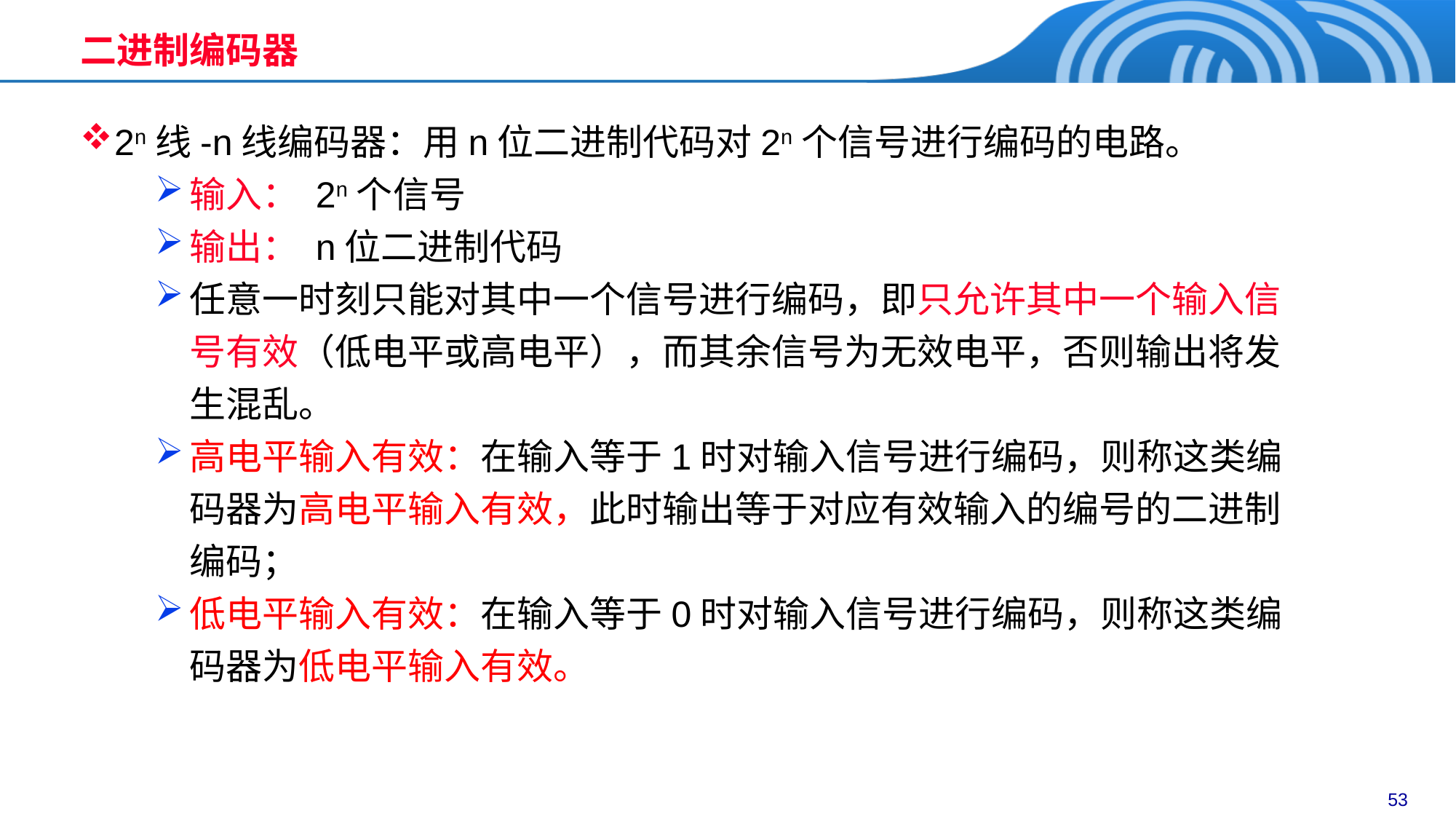

# 二进制编码器
2n线-n线编码器：用n位二进制代码对2n个信号进行编码的电路。
输入： 2n个信号
输出： n位二进制代码
任意一时刻只能对其中一个信号进行编码，即只允许其中一个输入信号有效（低电平或高电平），而其余信号为无效电平，否则输出将发生混乱。
高电平输入有效：在输入等于1时对输入信号进行编码，则称这类编码器为高电平输入有效，此时输出等于对应有效输入的编号的二进制编码；
低电平输入有效：在输入等于0时对输入信号进行编码，则称这类编码器为低电平输入有效。